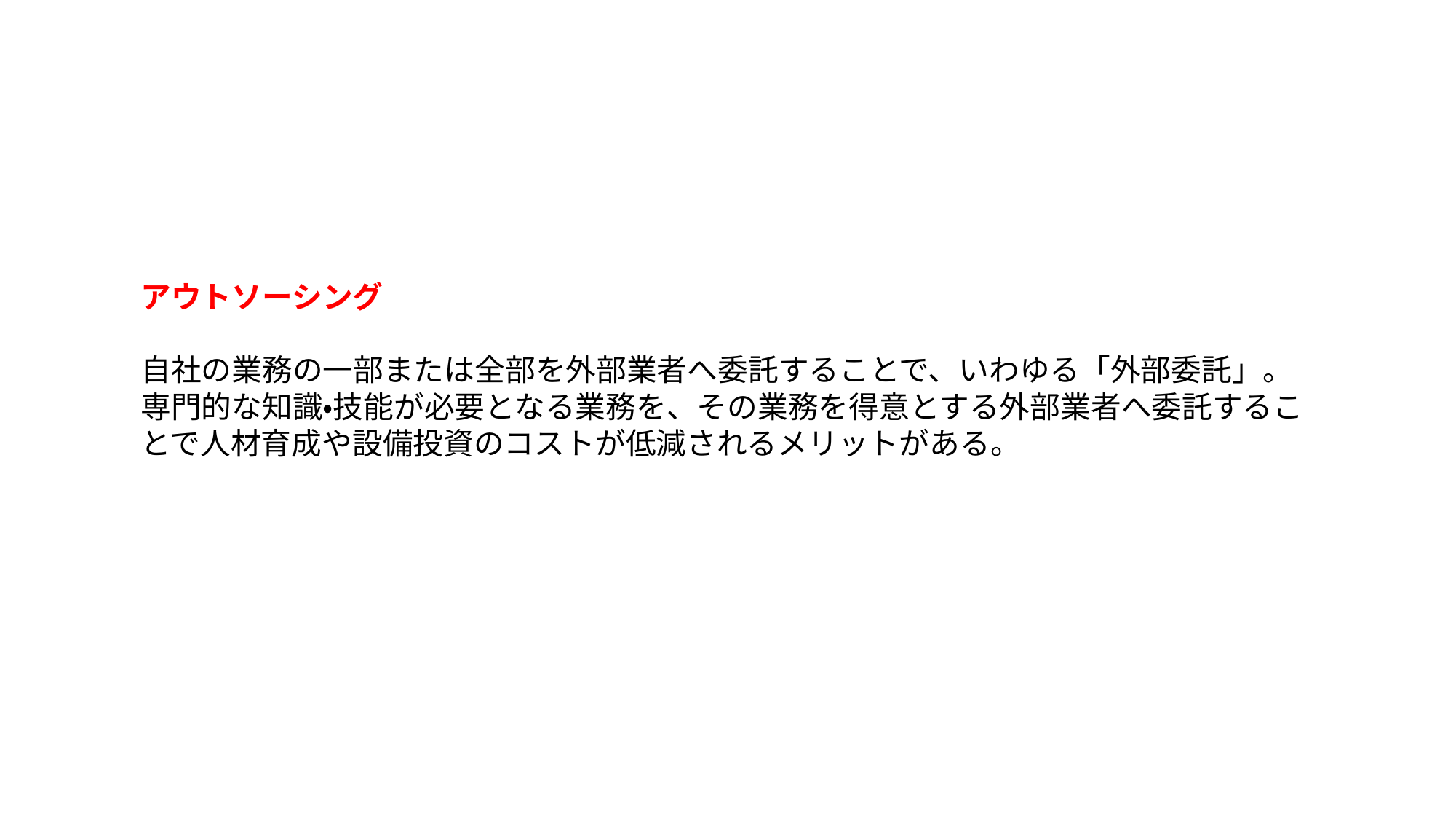

アウトソーシング

自社の業務の一部または全部を外部業者へ委託することで、いわゆる「外部委託」。専門的な知識・技能が必要となる業務を、その業務を得意とする外部業者へ委託することで人材育成や設備投資のコストが低減されるメリットがある。